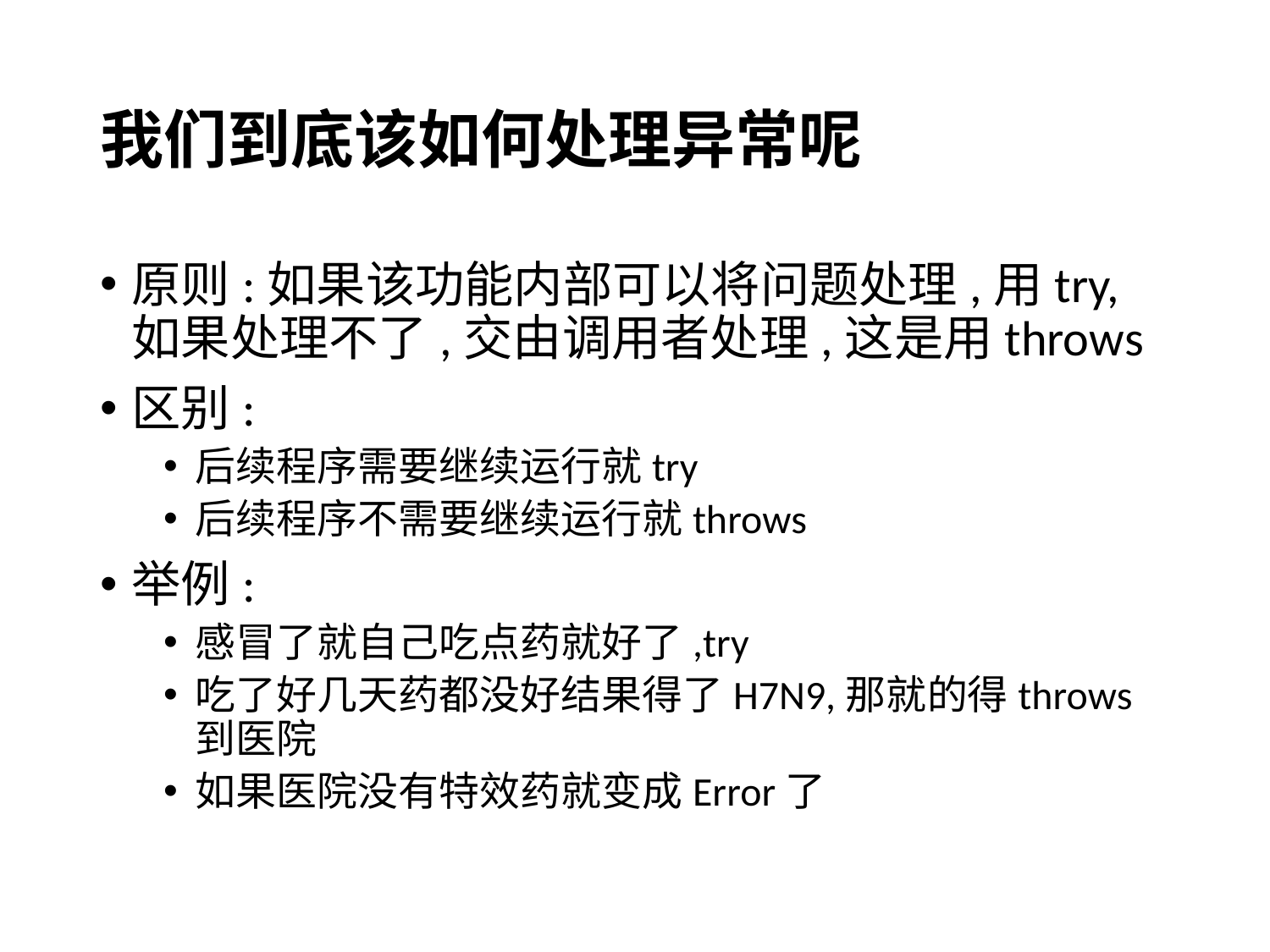

# 我们到底该如何处理异常呢
原则:如果该功能内部可以将问题处理,用try,如果处理不了,交由调用者处理,这是用throws
区别:
后续程序需要继续运行就try
后续程序不需要继续运行就throws
举例:
感冒了就自己吃点药就好了,try
吃了好几天药都没好结果得了H7N9,那就的得throws到医院
如果医院没有特效药就变成Error了